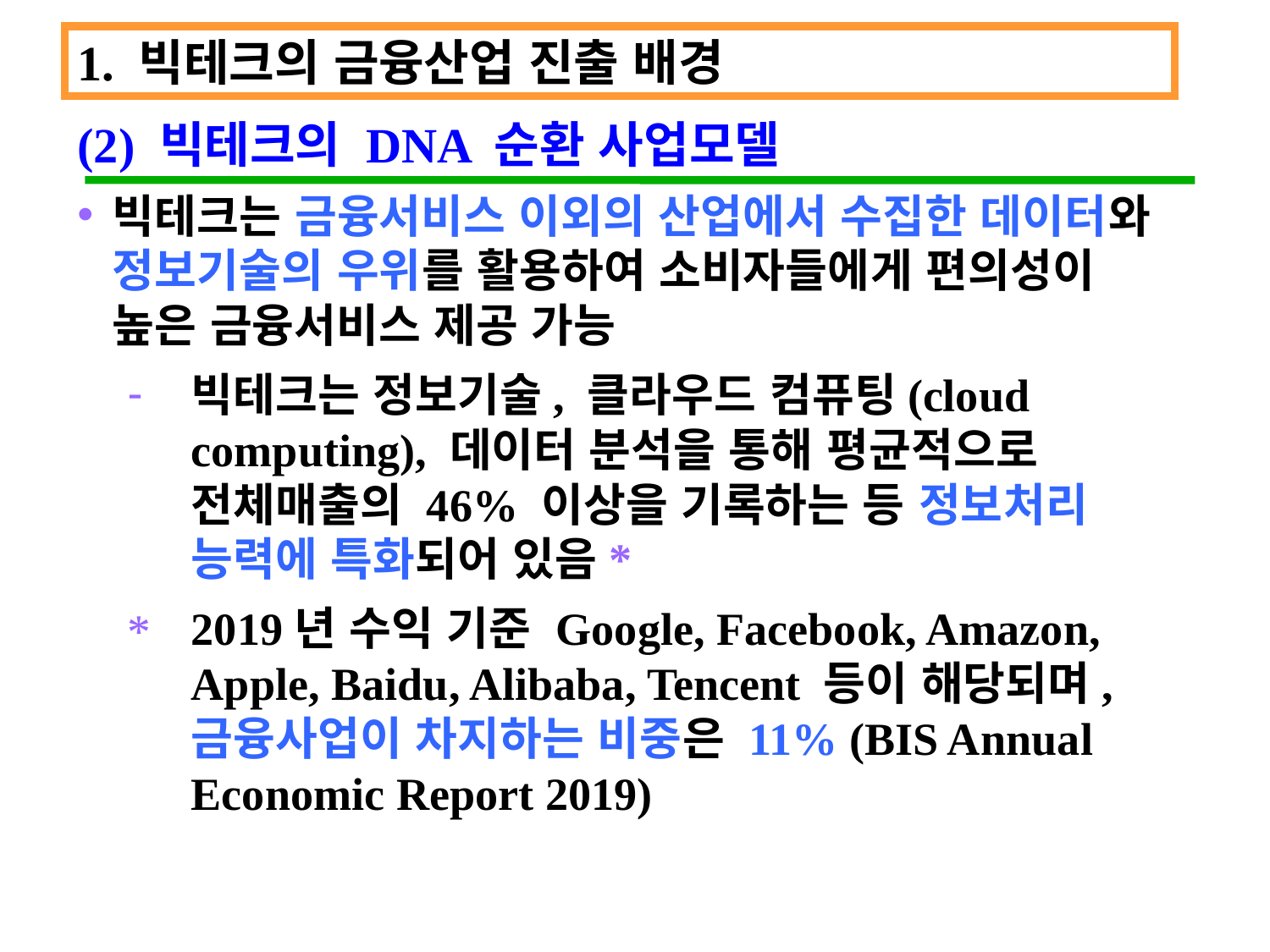

1. 빅테크의 금융산업 진출 배경
(2) 빅테크의 DNA 순환 사업모델
빅테크는 금융서비스 이외의 산업에서 수집한 데이터와 정보기술의 우위를 활용하여 소비자들에게 편의성이 높은 금융서비스 제공 가능
빅테크는 정보기술, 클라우드 컴퓨팅(cloud computing), 데이터 분석을 통해 평균적으로 전체매출의 46% 이상을 기록하는 등 정보처리 능력에 특화되어 있음*
2019년 수익 기준 Google, Facebook, Amazon, Apple, Baidu, Alibaba, Tencent 등이 해당되며, 금융사업이 차지하는 비중은 11% (BIS Annual Economic Report 2019)